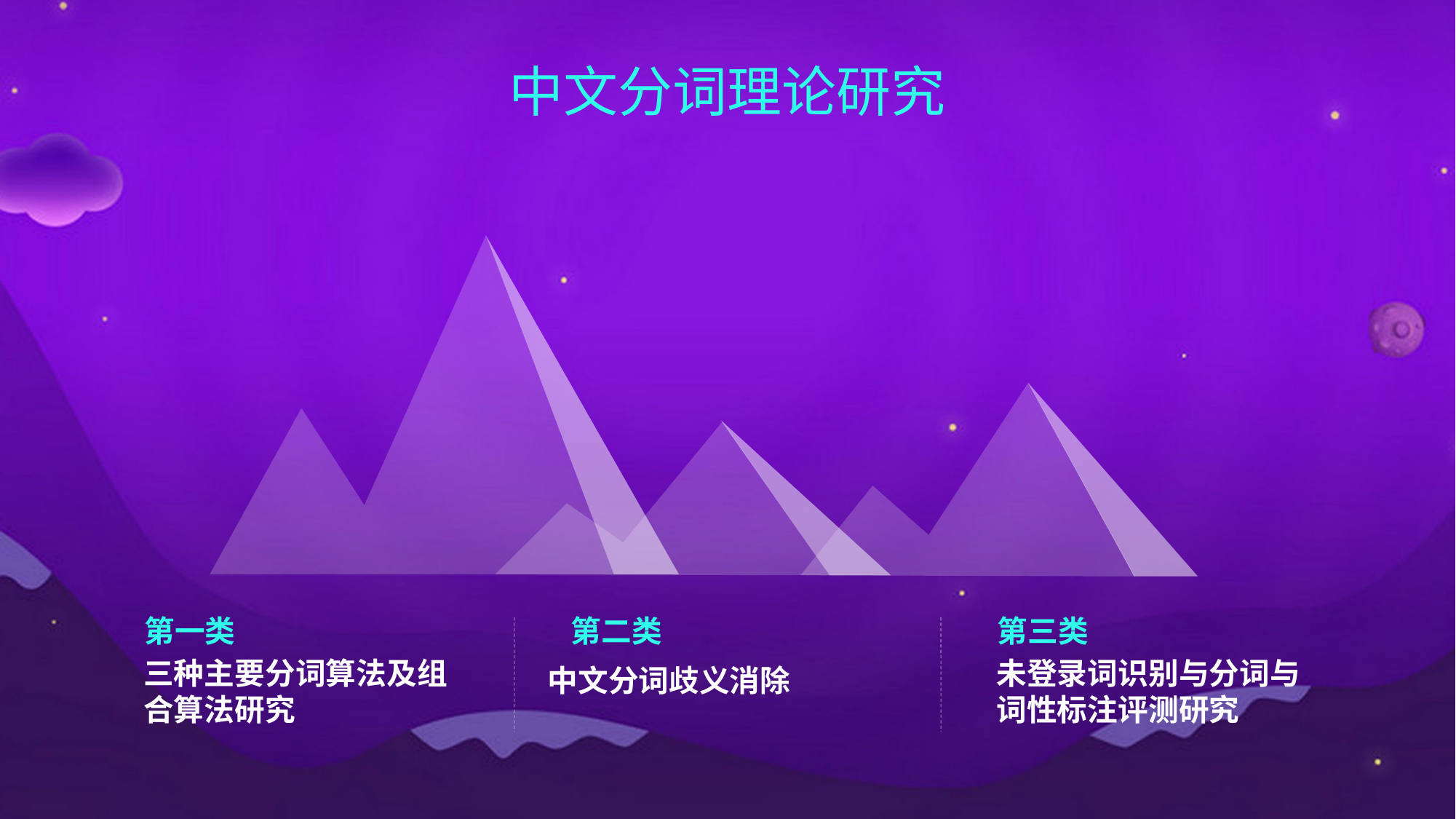

中文分词理论研究

第一类
第二类
第三类

三种主要分词算法及组合算法研究

未登录词识别与分词与词性标注评测研究
中文分词歧义消除